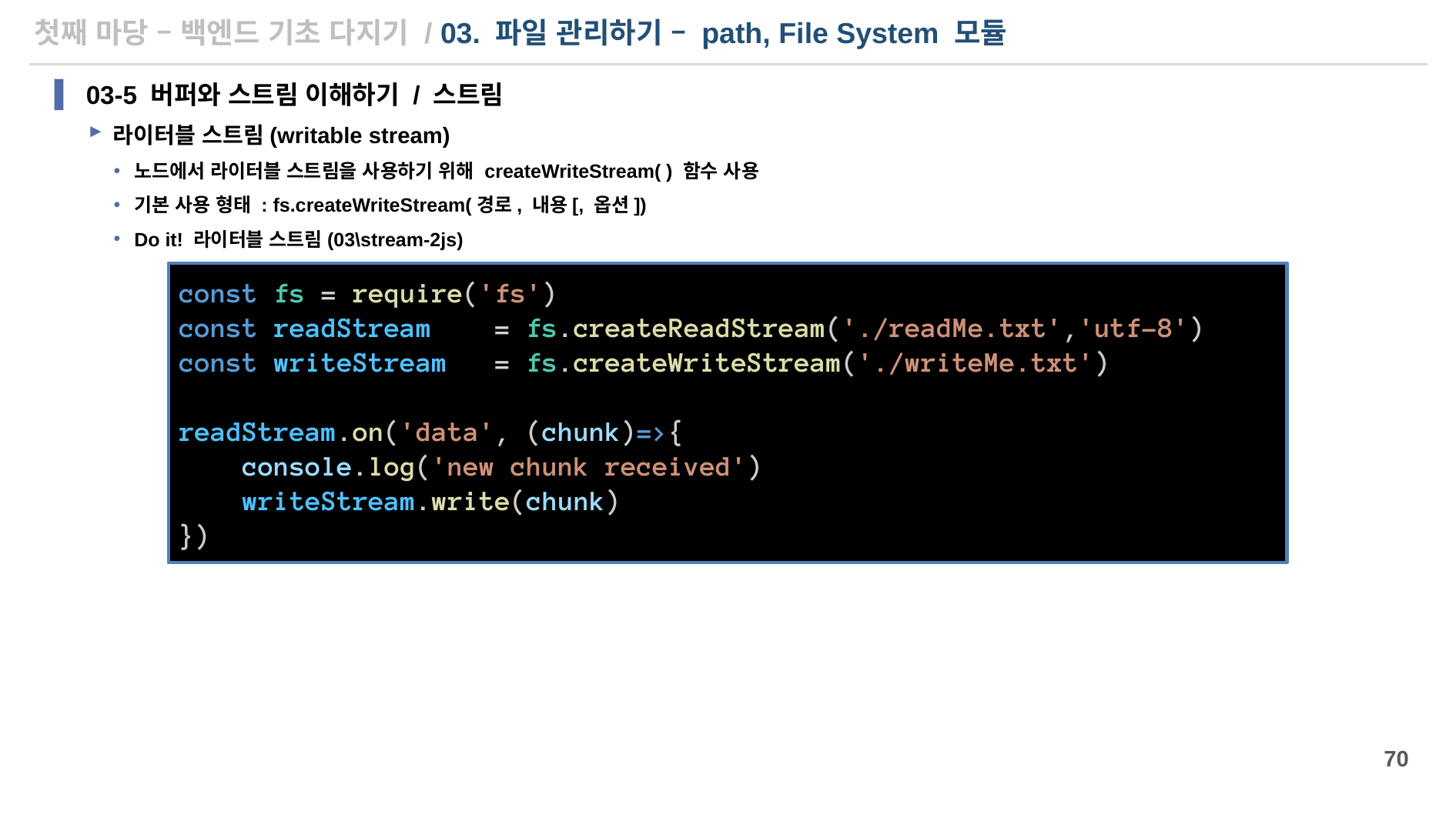

# 첫째 마당 – 백엔드 기초 다지기 / 03. 파일 관리하기 – path, File System 모듈
03-5 버퍼와 스트림 이해하기 / 스트림
라이터블 스트림(writable stream)
노드에서 라이터블 스트림을 사용하기 위해 createWriteStream( ) 함수 사용
기본 사용 형태 : fs.createWriteStream(경로, 내용[, 옵션])
Do it! 라이터블 스트림(03\stream-2js)

const fs = require('fs')
const readStream    = fs.createReadStream('./readMe.txt','utf-8')
const writeStream   = fs.createWriteStream('./writeMe.txt')
readStream.on('data', (chunk)=>{
    console.log('new chunk received')
    writeStream.write(chunk)
})
70